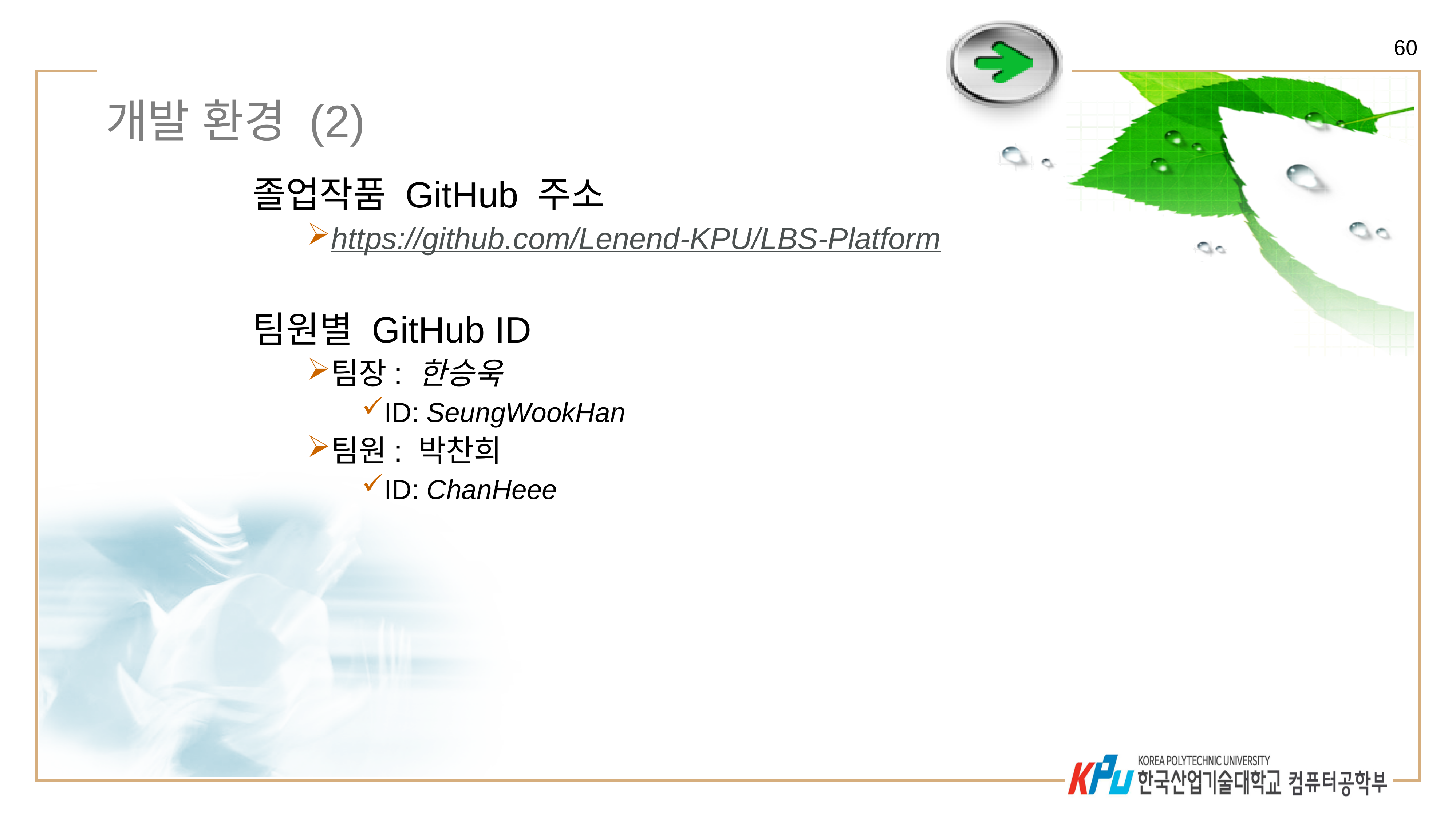

60
# 개발 환경 (2)
졸업작품 GitHub 주소
https://github.com/Lenend-KPU/LBS-Platform

팀원별 GitHub ID
팀장: 한승욱
ID: SeungWookHan
팀원: 박찬희
ID: ChanHeee